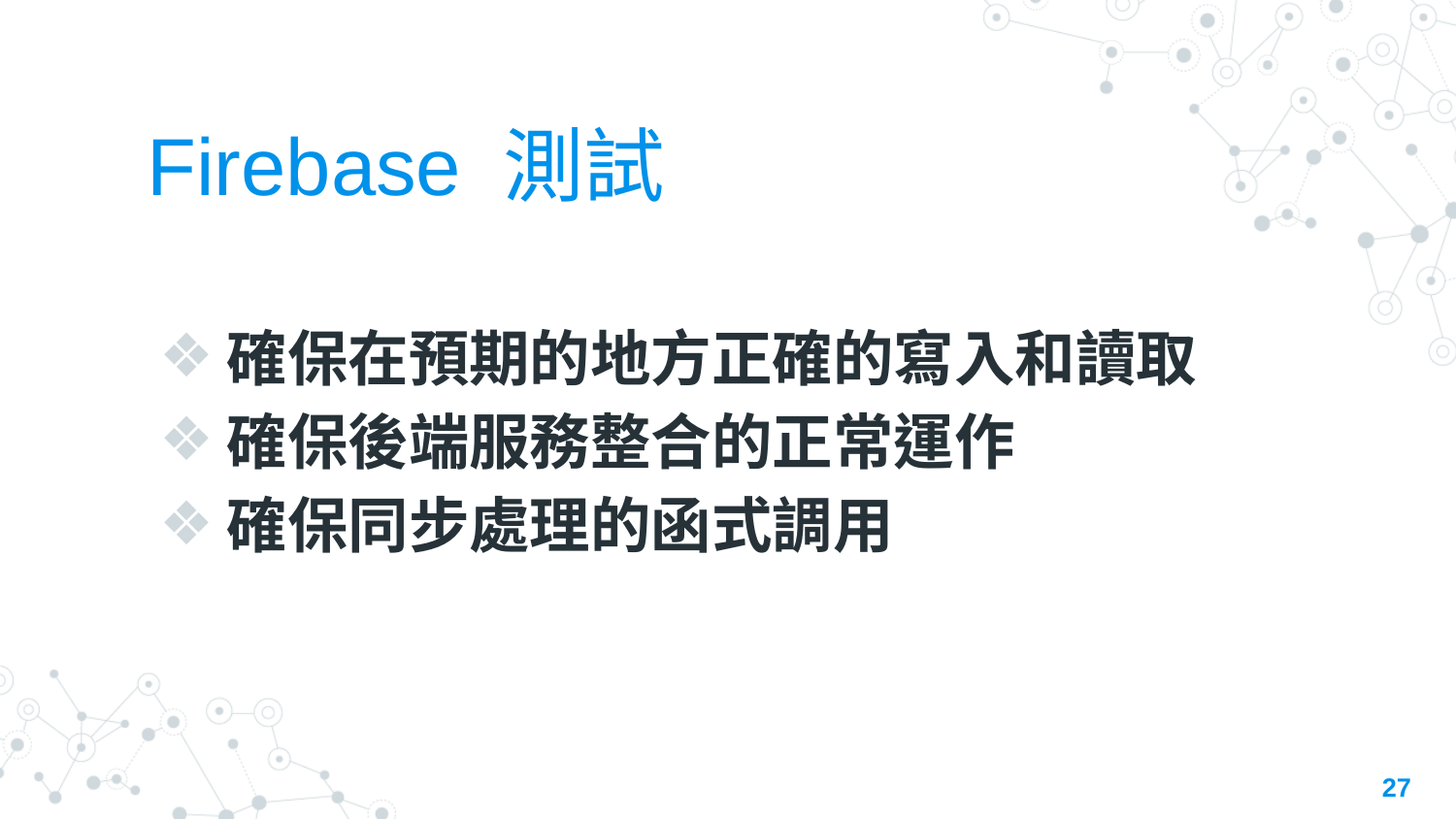

# Firebase 測試
確保在預期的地方正確的寫入和讀取
確保後端服務整合的正常運作
確保同步處理的函式調用
27